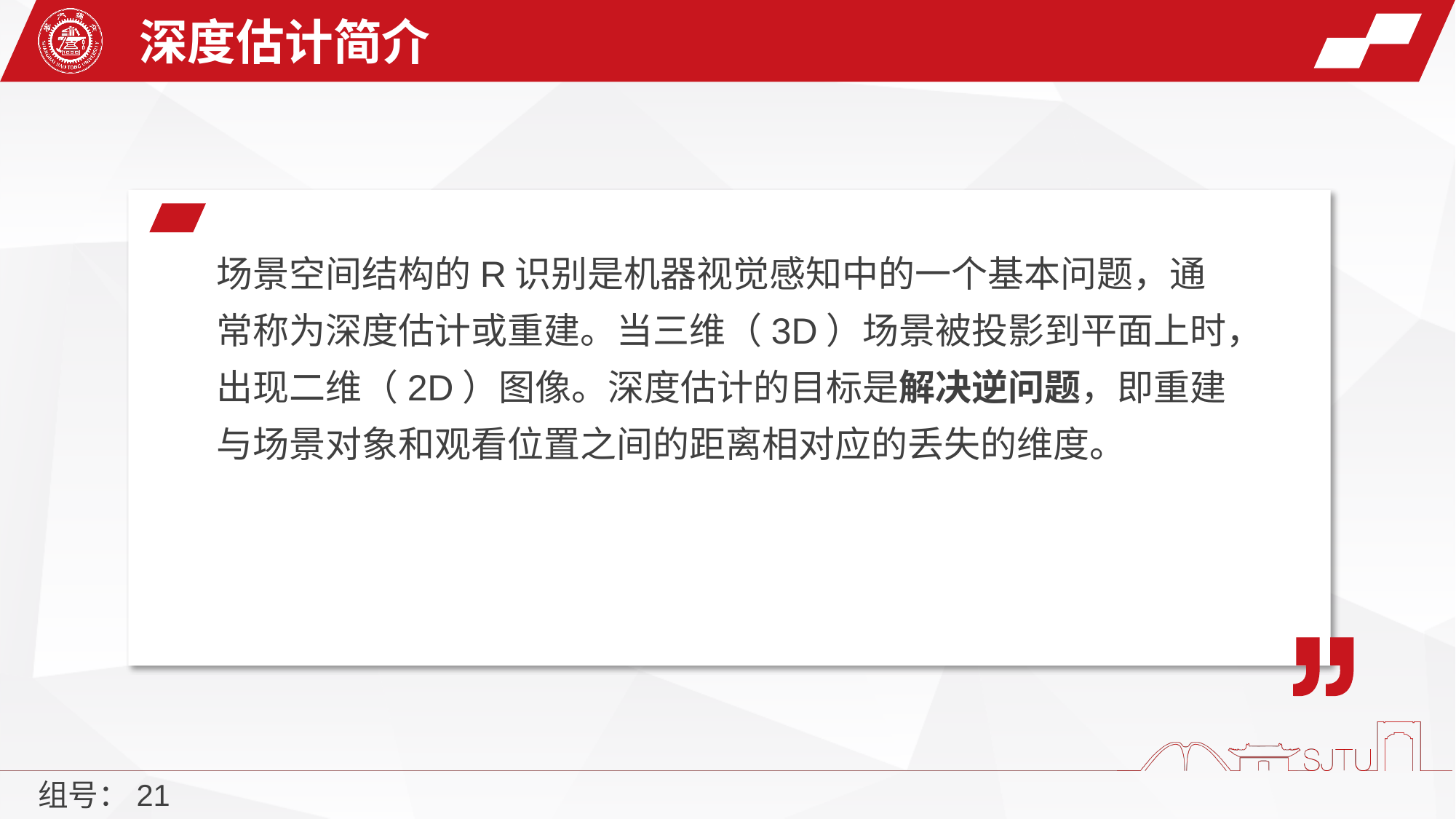

深度估计简介

场景空间结构的R识别是机器视觉感知中的一个基本问题，通常称为深度估计或重建。当三维（3D）场景被投影到平面上时，出现二维（2D）图像。深度估计的目标是解决逆问题，即重建与场景对象和观看位置之间的距离相对应的丢失的维度。

组号：21